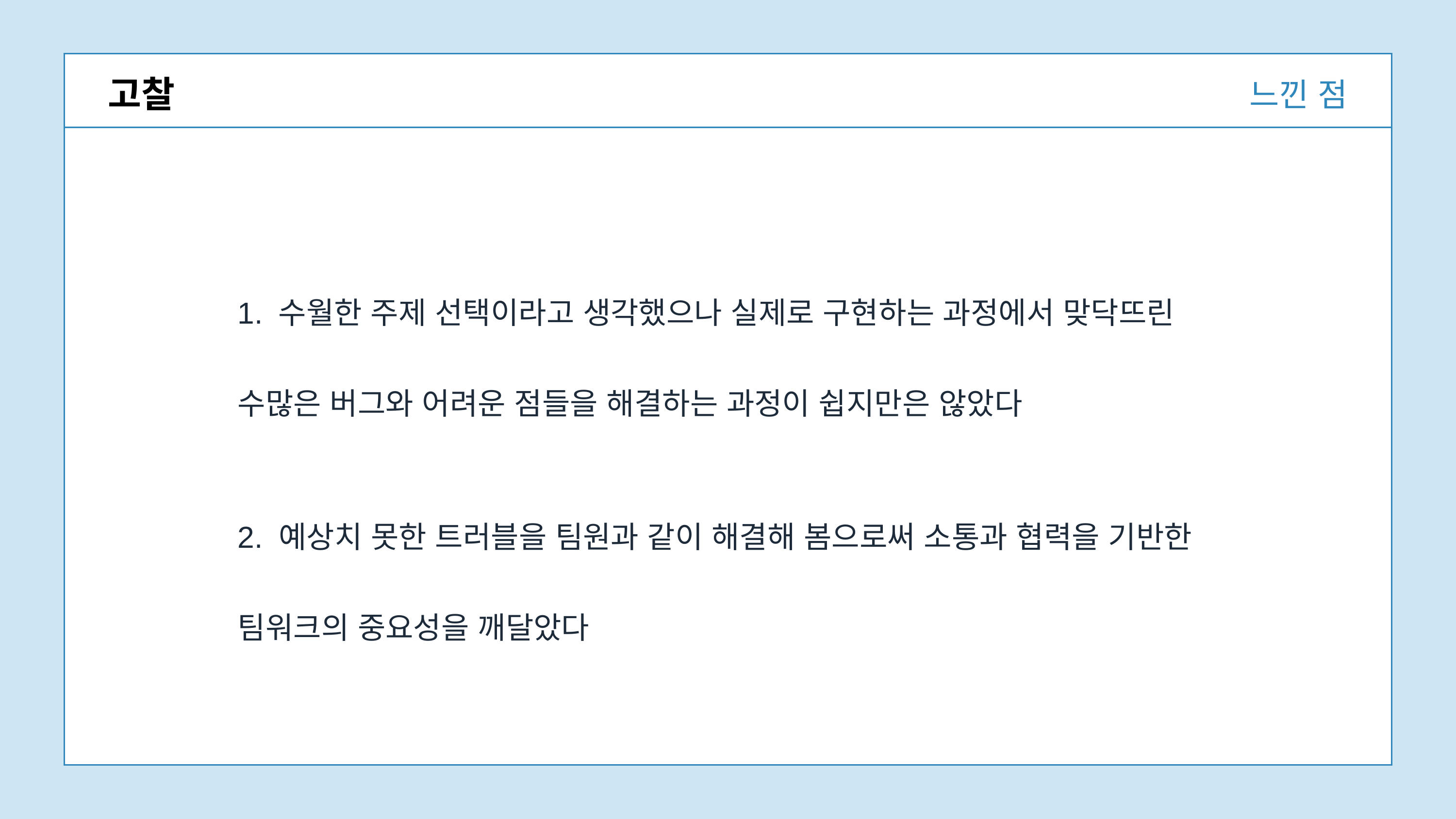

느낀 점
고찰

1. 수월한 주제 선택이라고 생각했으나 실제로 구현하는 과정에서 맞닥뜨린 수많은 버그와 어려운 점들을 해결하는 과정이 쉽지만은 않았다
2. 예상치 못한 트러블을 팀원과 같이 해결해 봄으로써 소통과 협력을 기반한 팀워크의 중요성을 깨달았다